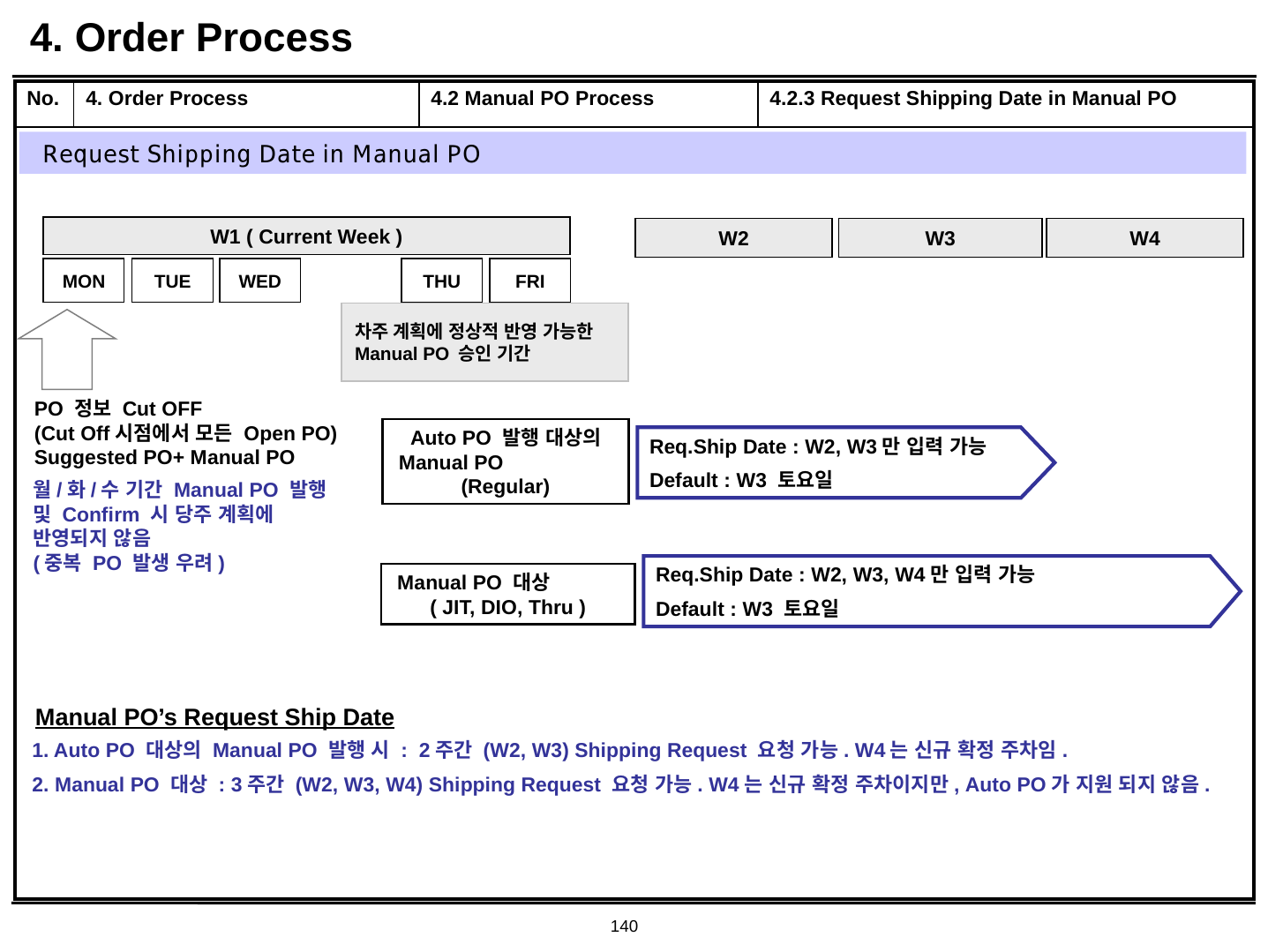

# 4. Order Process
| No. | 4. Order Process | 4.2 Manual PO Process | 4.2.3 Request Shipping Date in Manual PO |
| --- | --- | --- | --- |
|  |  |  |  |
Request Shipping Date in Manual PO
W1 ( Current Week )
W2
W3
W4
MON
TUE
WED
THU
FRI
차주 계획에 정상적 반영 가능한 Manual PO 승인 기간

PO 정보 Cut OFF
(Cut Off시점에서 모든 Open PO)
Suggested PO+ Manual PO
 Auto PO 발행 대상의Manual PO                    (Regular)
Req.Ship Date : W2, W3만 입력 가능
Default : W3 토요일
월/화/수 기간 Manual PO 발행 및 Confirm 시 당주 계획에 반영되지 않음
(중복 PO 발생 우려)
Req.Ship Date : W2, W3, W4만 입력 가능
Default : W3 토요일
Manual PO 대상             ( JIT, DIO, Thru )
Manual PO’s Request Ship Date
1. Auto PO 대상의 Manual PO 발행 시 :  2주간 (W2, W3) Shipping Request 요청 가능. W4는 신규 확정 주차임.
2. Manual PO 대상 : 3주간 (W2, W3, W4) Shipping Request 요청 가능. W4는 신규 확정 주차이지만, Auto PO가 지원 되지 않음.
140